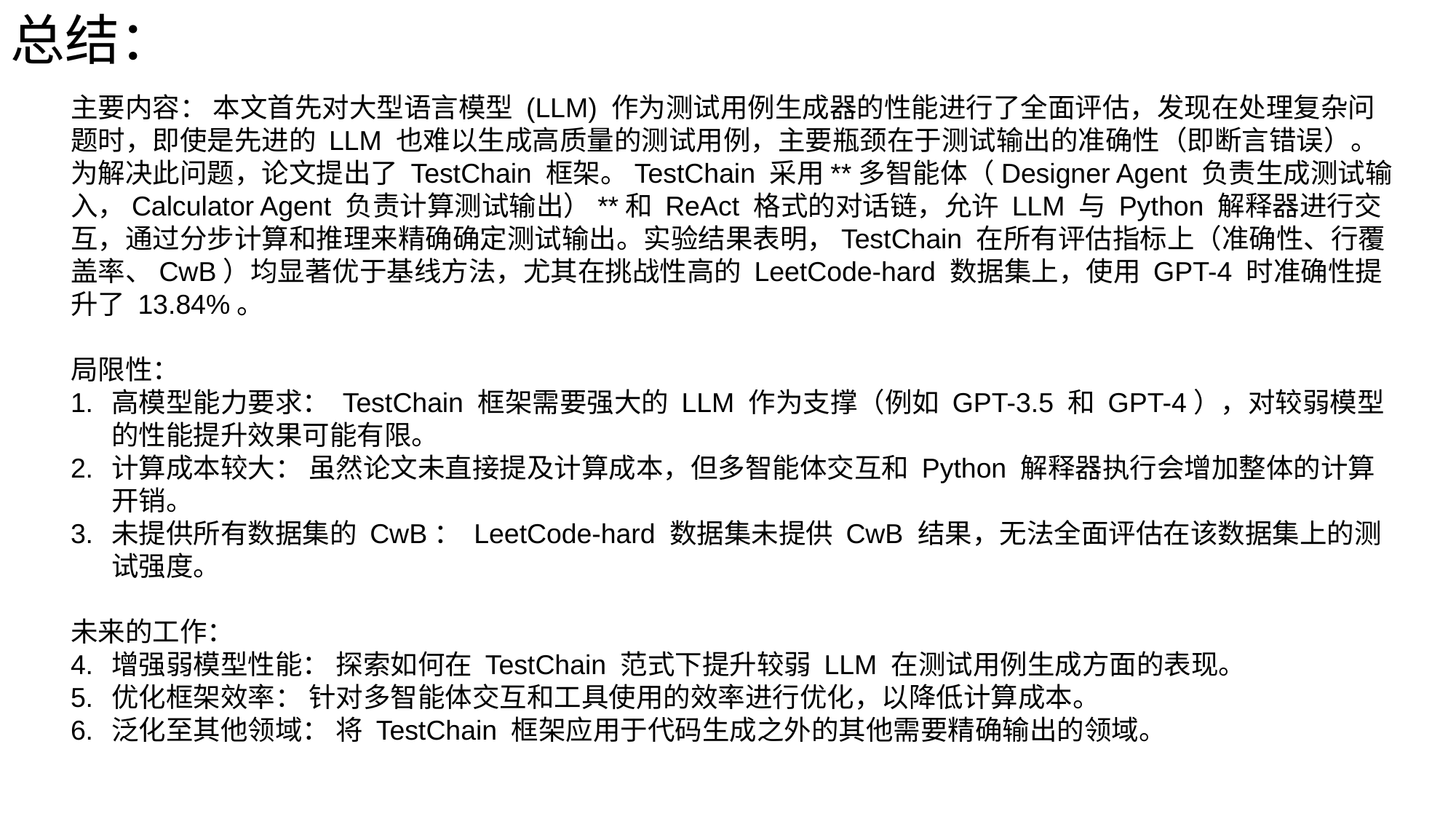

总结：
主要内容： 本文首先对大型语言模型 (LLM) 作为测试用例生成器的性能进行了全面评估，发现在处理复杂问题时，即使是先进的 LLM 也难以生成高质量的测试用例，主要瓶颈在于测试输出的准确性（即断言错误）。为解决此问题，论文提出了 TestChain 框架。TestChain 采用**多智能体（Designer Agent 负责生成测试输入，Calculator Agent 负责计算测试输出）**和 ReAct 格式的对话链，允许 LLM 与 Python 解释器进行交互，通过分步计算和推理来精确确定测试输出。实验结果表明，TestChain 在所有评估指标上（准确性、行覆盖率、CwB）均显著优于基线方法，尤其在挑战性高的 LeetCode-hard 数据集上，使用 GPT-4 时准确性提升了 13.84%。

局限性：
高模型能力要求： TestChain 框架需要强大的 LLM 作为支撑（例如 GPT-3.5 和 GPT-4），对较弱模型的性能提升效果可能有限。
计算成本较大： 虽然论文未直接提及计算成本，但多智能体交互和 Python 解释器执行会增加整体的计算开销。
未提供所有数据集的 CwB： LeetCode-hard 数据集未提供 CwB 结果，无法全面评估在该数据集上的测试强度。

未来的工作：
增强弱模型性能： 探索如何在 TestChain 范式下提升较弱 LLM 在测试用例生成方面的表现。
优化框架效率： 针对多智能体交互和工具使用的效率进行优化，以降低计算成本。
泛化至其他领域： 将 TestChain 框架应用于代码生成之外的其他需要精确输出的领域。